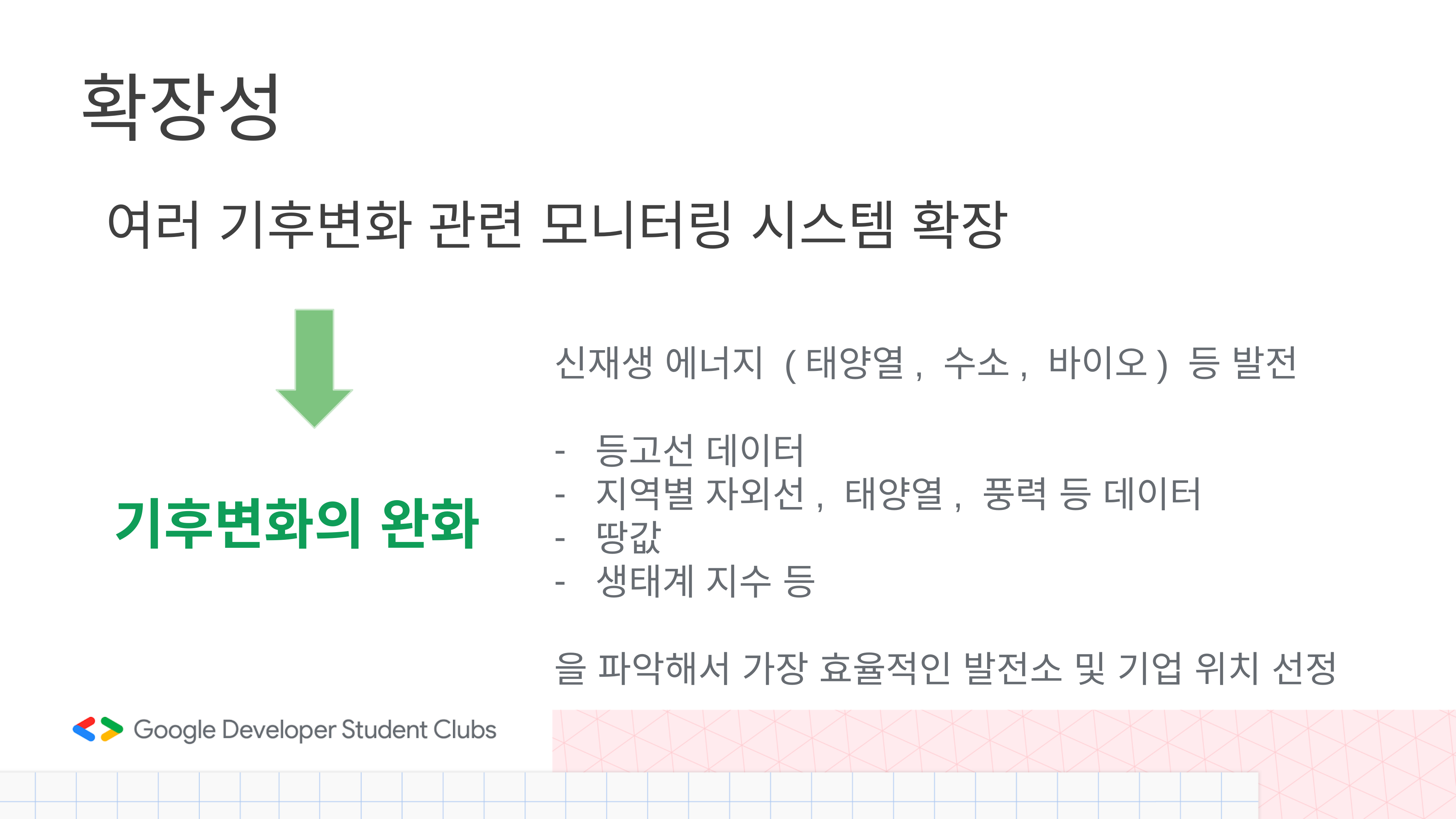

# 확장성
여러 기후변화 관련 모니터링 시스템 확장

신재생 에너지 (태양열, 수소, 바이오) 등 발전

등고선 데이터
지역별 자외선, 태양열, 풍력 등 데이터
땅값
생태계 지수 등

을 파악해서 가장 효율적인 발전소 및 기업 위치 선정
기후변화의 완화